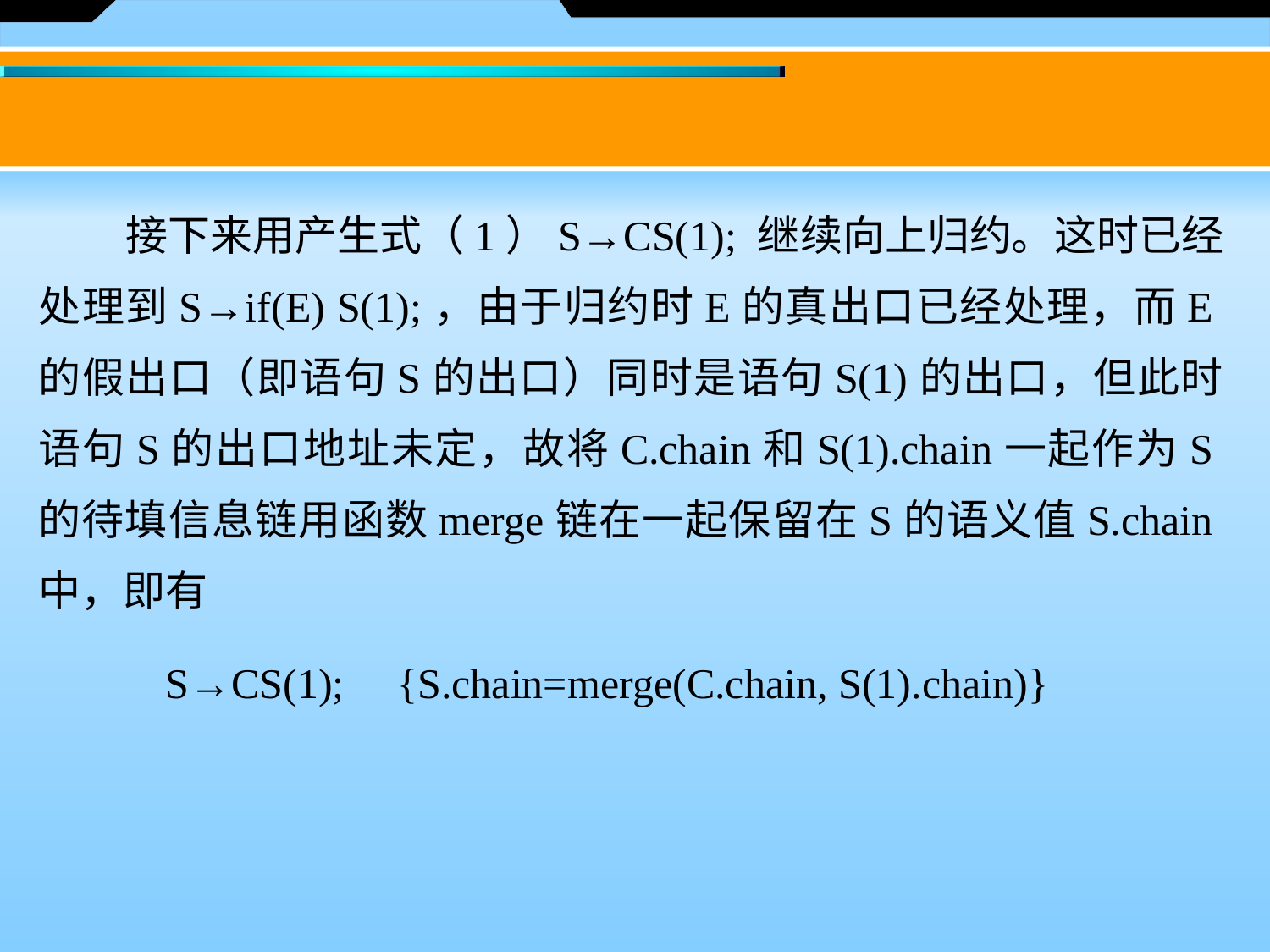

接下来用产生式（1）S→CS(1); 继续向上归约。这时已经处理到S→if(E) S(1);，由于归约时E的真出口已经处理，而E的假出口（即语句S的出口）同时是语句S(1)的出口，但此时语句S的出口地址未定，故将C.chain和S(1).chain一起作为S的待填信息链用函数merge链在一起保留在S的语义值S.chain中，即有
	S→CS(1);     {S.chain=merge(C.chain, S(1).chain)}